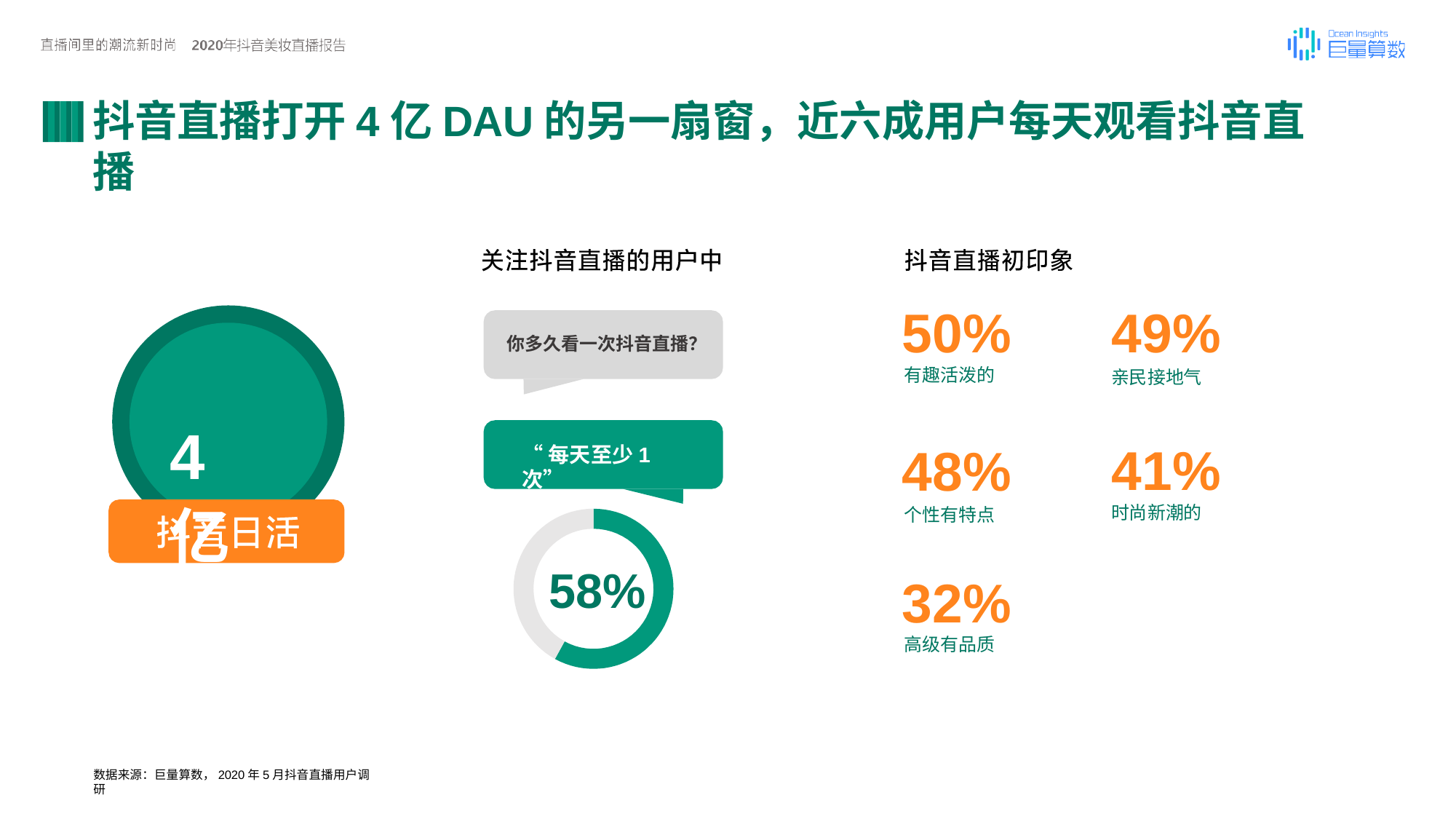

抖音直播打开4亿DAU的另一扇窗，近六成用户每天观看抖音直播

49%
亲民接地气
# 50%
有趣活泼的

你多久看一次抖音直播？
4亿

48%
个性有特点
41%
时尚新潮的
“每天至少1次”

58%
32%
高级有品质
数据来源：巨量算数，2020年5月抖音直播用户调研